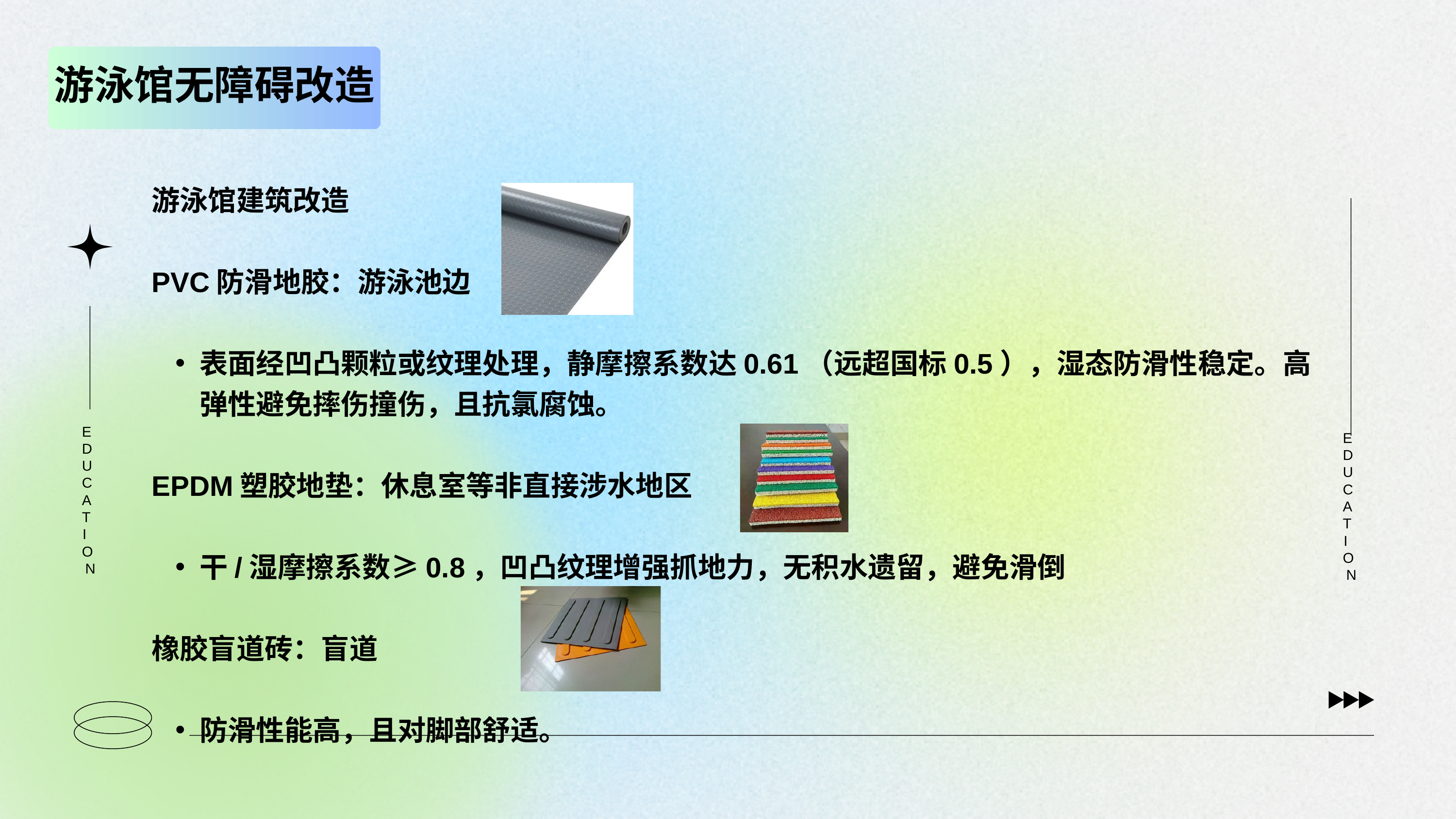

游泳馆无障碍改造
游泳馆建筑改造

PVC防滑地胶：游泳池边

表面经凹凸颗粒或纹理处理，静摩擦系数达0.61（远超国标0.5），湿态防滑性稳定。高弹性避免摔伤撞伤，且抗氯腐蚀。

EPDM塑胶地垫：休息室等非直接涉水地区

干/湿摩擦系数≥0.8，凹凸纹理增强抓地力，无积水遗留，避免滑倒

橡胶盲道砖：盲道

防滑性能高，且对脚部舒适。

EDUCATION

EDUCATION